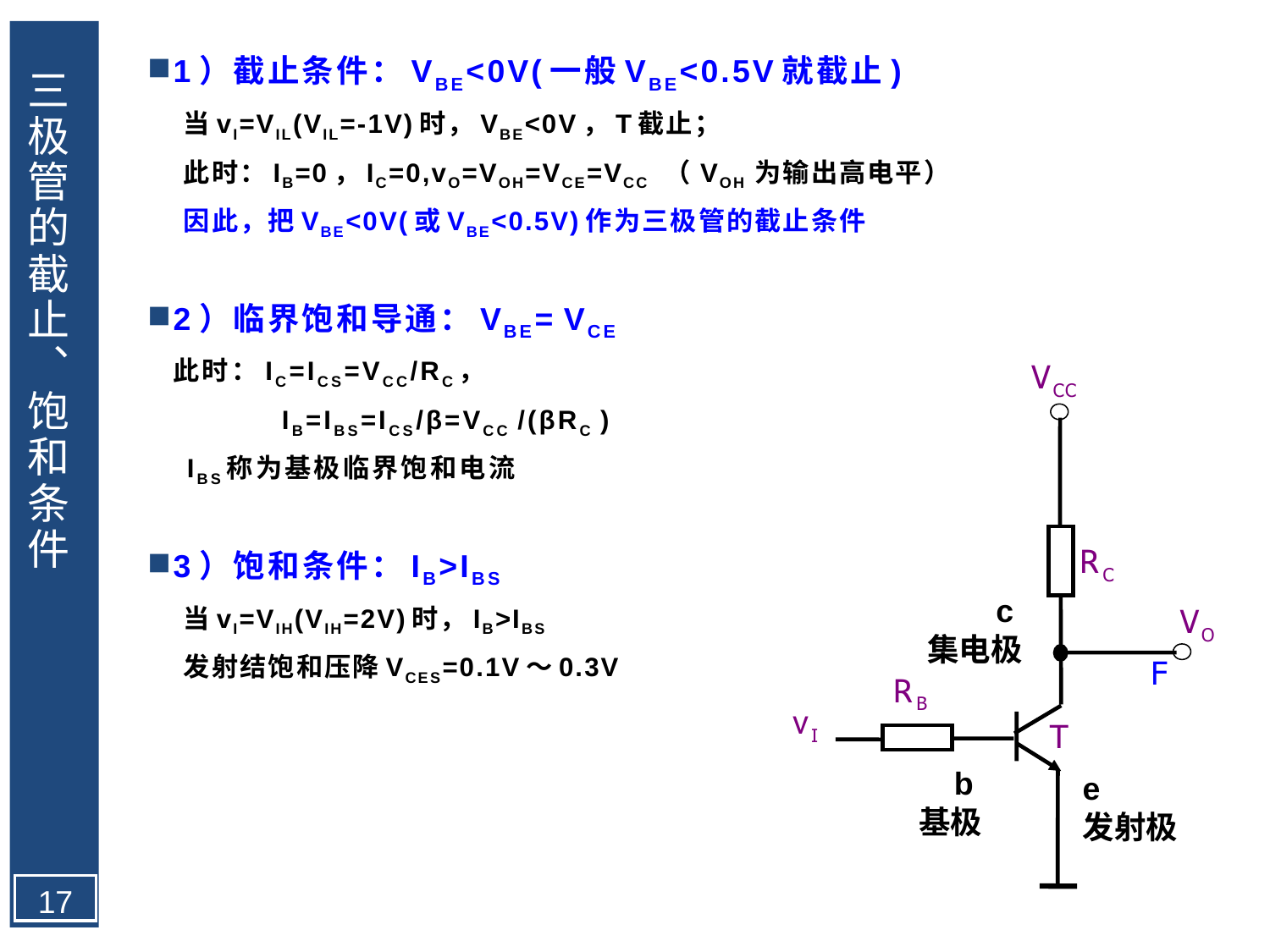

1）截止条件：VBE<0V(一般VBE<0.5V就截止)
当vI=VIL(VIL=-1V)时，VBE<0V，T截止；
此时：IB=0，IC=0,vO=VOH=VCE=VCC  （ VOH 为输出高电平）
因此，把VBE<0V(或VBE<0.5V)作为三极管的截止条件

2）临界饱和导通：VBE= VCE
	此时：IC=ICS=VCC/RC，
　　　	 IB=IBS=ICS/β=VCC /(βRC )
		  IBS称为基极临界饱和电流

3）饱和条件：IB>IBS
当vI=VIH(VIH=2V)时，IB>IBS
发射结饱和压降VCES=0.1V～0.3V
# 三极管的截止、饱和条件
VCC

RC

VO

F

RB
vI

T

c
集电极
b
基极
e
发射极
17